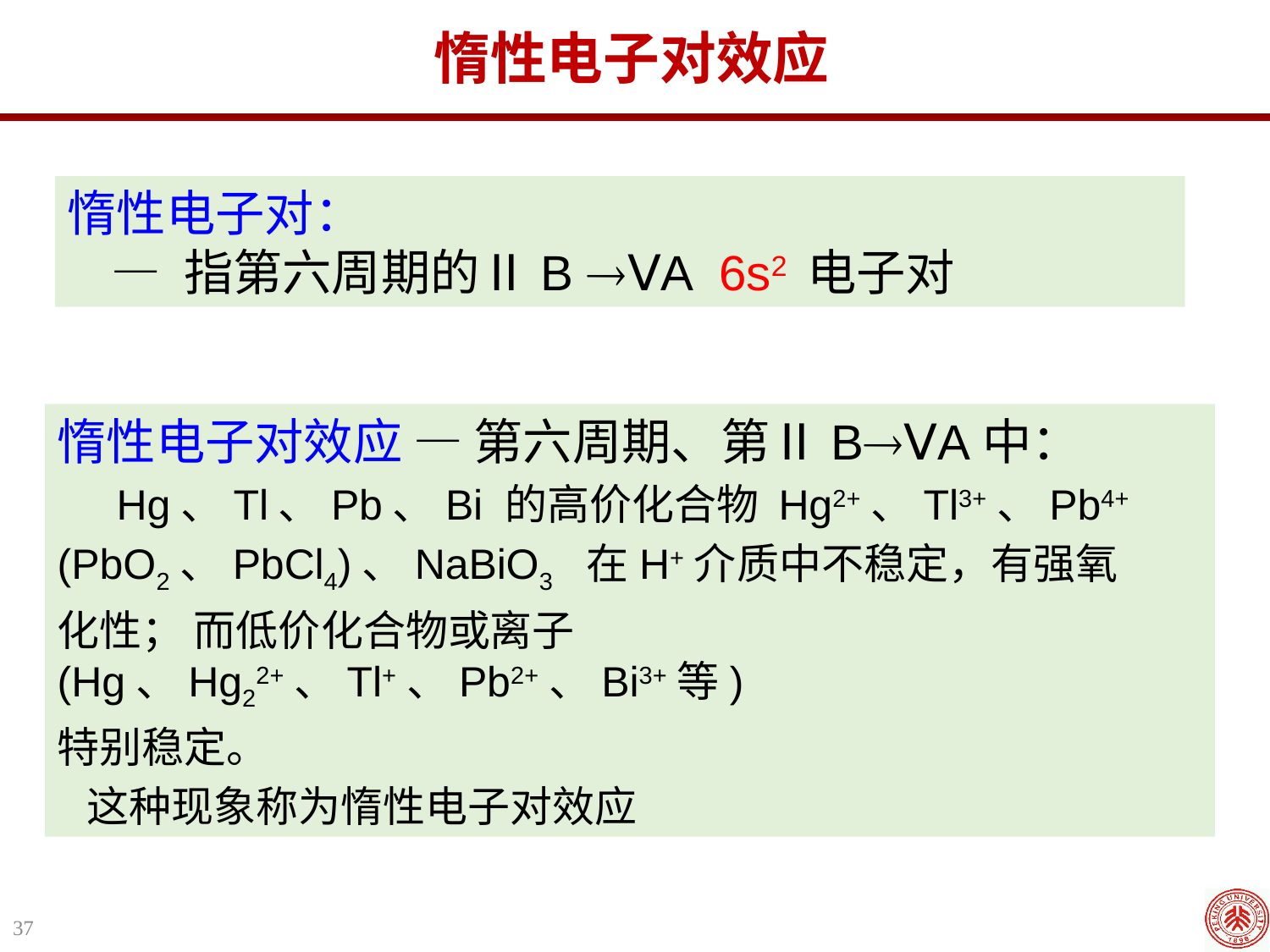

惰性电子对效应

惰性电子对：
    — 指第六周期的ⅡB →ⅤA  6s2 电子对
惰性电子对效应 — 第六周期、第ⅡB→ⅤA中：
     Hg、Tl、Pb、Bi 的高价化合物 Hg2+、Tl3+、Pb4+
(PbO2、PbCl4)、NaBiO3  在H+介质中不稳定，有强氧
化性； 而低价化合物或离子(Hg、Hg22+、Tl+、Pb2+、Bi3+等)
特别稳定。
  这种现象称为惰性电子对效应
37